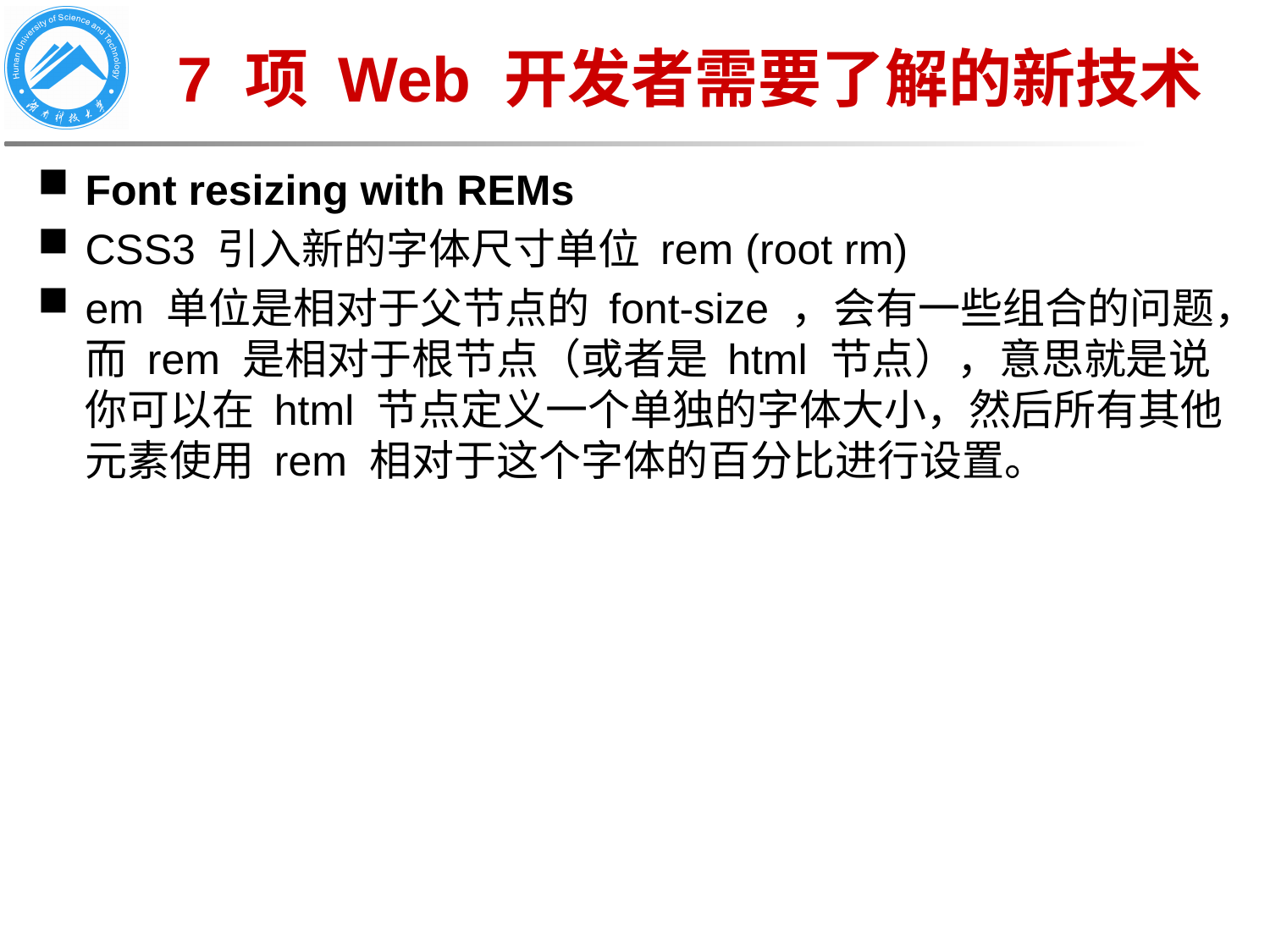

7 项 Web 开发者需要了解的新技术
Font resizing with REMs
CSS3 引入新的字体尺寸单位 rem (root rm)
em 单位是相对于父节点的 font-size ，会有一些组合的问题，而 rem 是相对于根节点（或者是 html 节点），意思就是说你可以在 html 节点定义一个单独的字体大小，然后所有其他元素使用 rem 相对于这个字体的百分比进行设置。